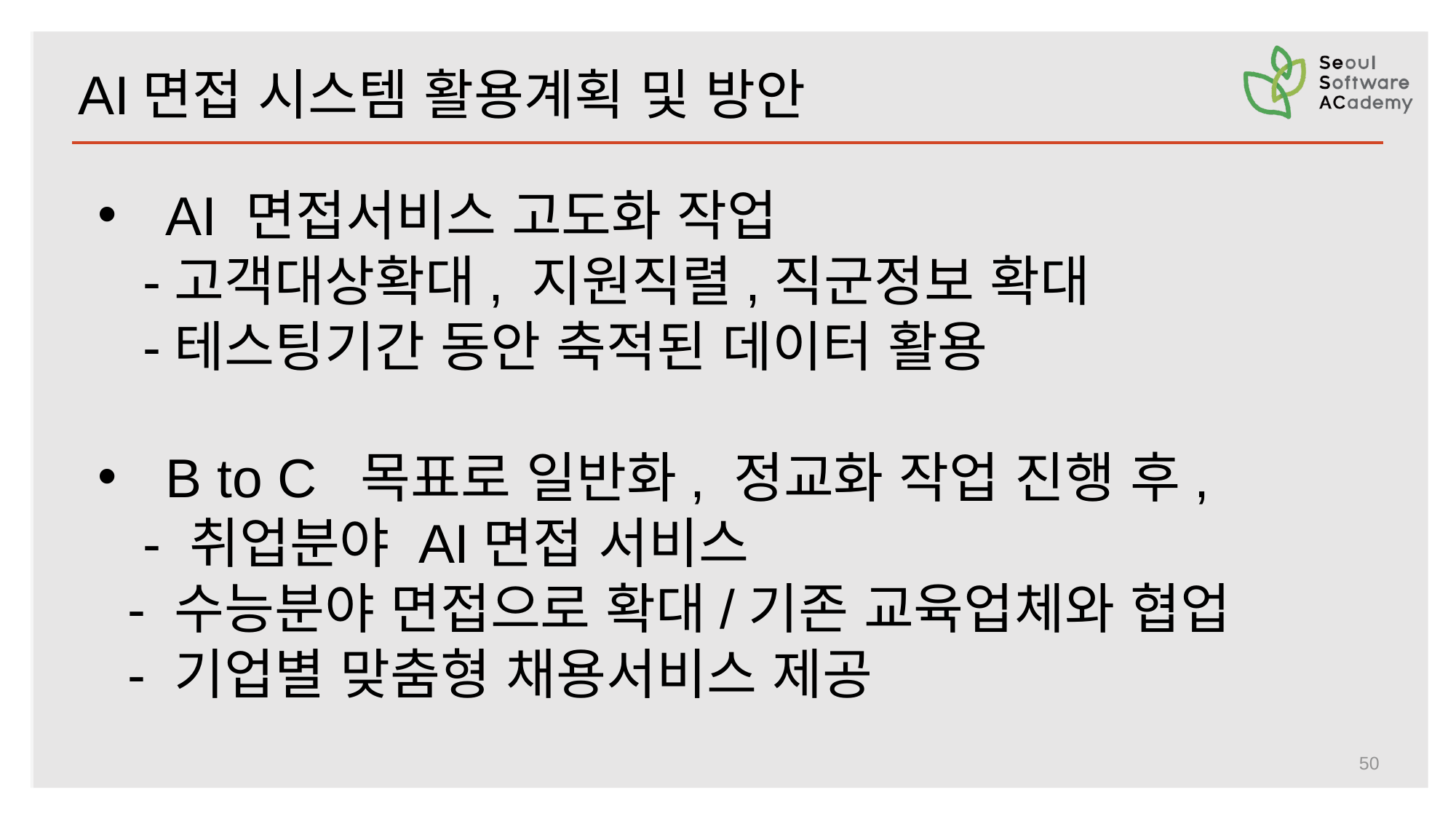

AI면접 시스템 활용계획 및 방안
AI 면접서비스 고도화 작업
   -고객대상확대, 지원직렬,직군정보 확대
   -테스팅기간 동안 축적된 데이터 활용

B to C  목표로 일반화, 정교화 작업 진행 후,
   - 취업분야 AI면접 서비스
  - 수능분야 면접으로 확대/기존 교육업체와 협업
  - 기업별 맞춤형 채용서비스 제공

50